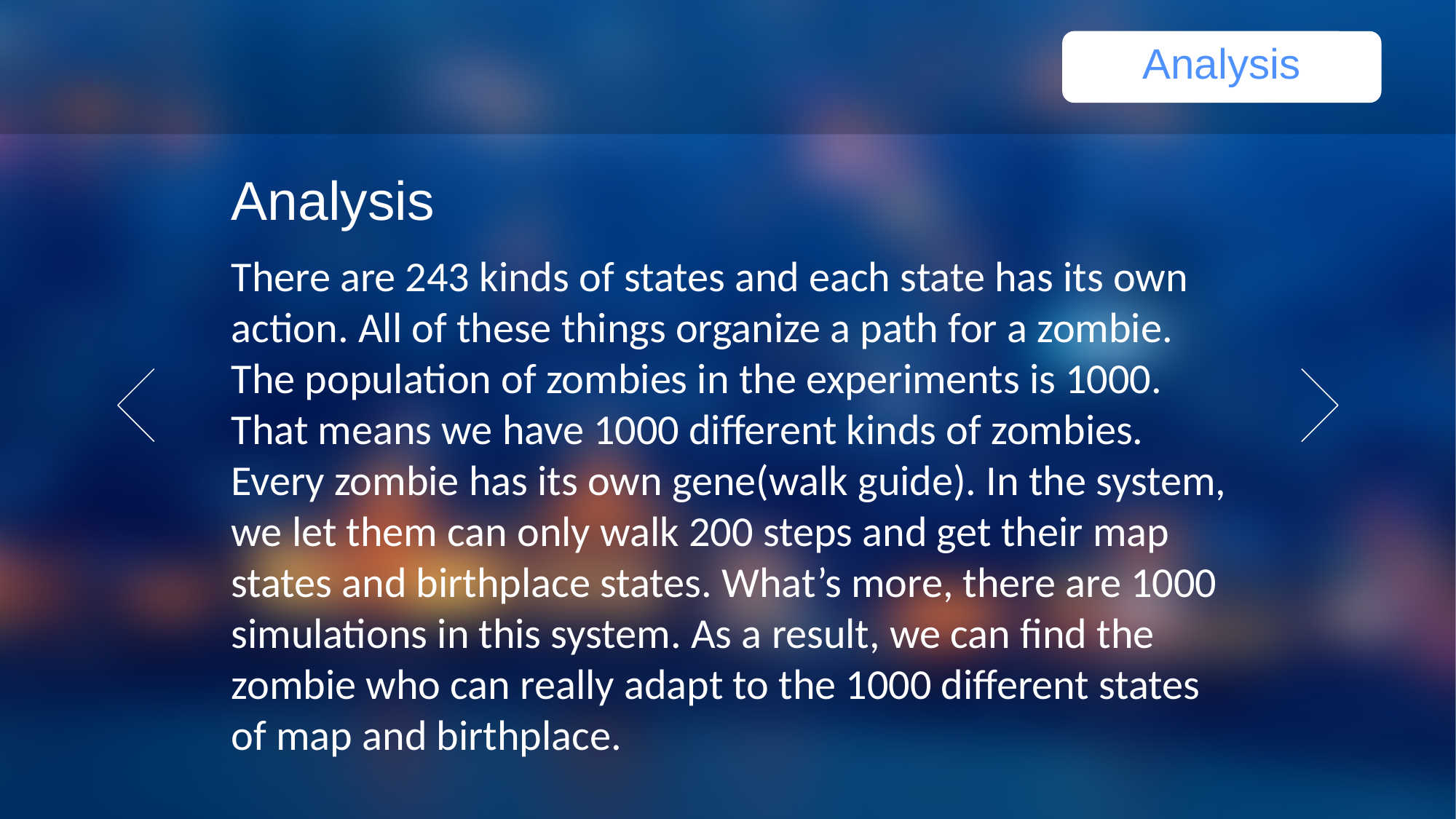

Analysis
Analysis

There are 243 kinds of states and each state has its own action. All of these things organize a path for a zombie. The population of zombies in the experiments is 1000. That means we have 1000 different kinds of zombies. Every zombie has its own gene(walk guide). In the system, we let them can only walk 200 steps and get their map states and birthplace states. What’s more, there are 1000 simulations in this system. As a result, we can find the zombie who can really adapt to the 1000 different states of map and birthplace.
1
                     点击添加标题